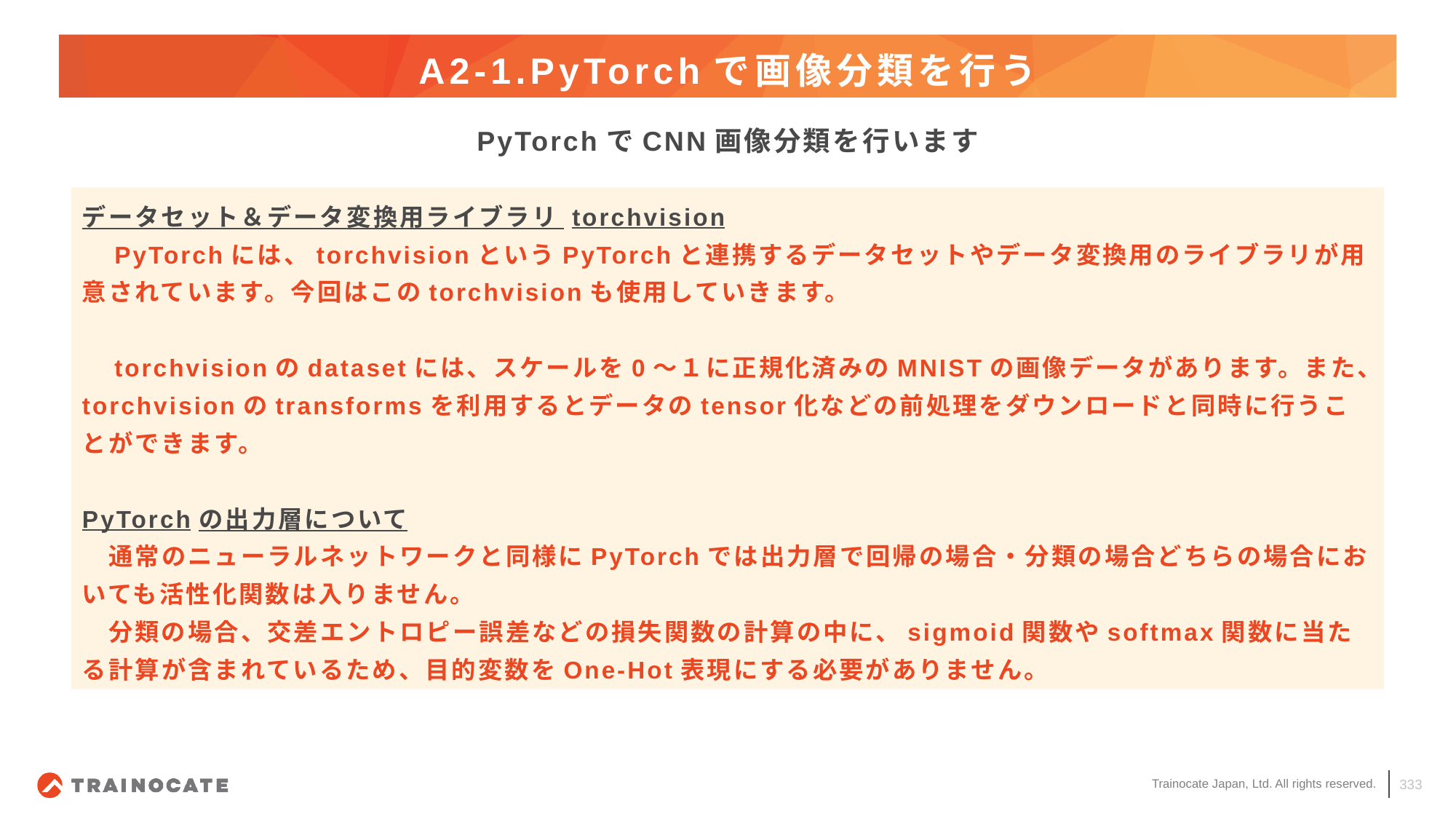

# A2-1.PyTorchで画像分類を行う
PyTorchでCNN画像分類を行います
データセット＆データ変換用ライブラリ torchvision
　PyTorchには、torchvisionというPyTorchと連携するデータセットやデータ変換用のライブラリが用意されています。今回はこのtorchvisionも使用していきます。

　torchvisionのdatasetには、スケールを0～１に正規化済みのMNISTの画像データがあります。また、torchvisionのtransformsを利用するとデータのtensor化などの前処理をダウンロードと同時に行うことができます。

PyTorchの出力層について
　通常のニューラルネットワークと同様にPyTorchでは出力層で回帰の場合・分類の場合どちらの場合においても活性化関数は入りません。
　分類の場合、交差エントロピー誤差などの損失関数の計算の中に、sigmoid関数やsoftmax関数に当たる計算が含まれているため、目的変数をOne-Hot表現にする必要がありません。
333